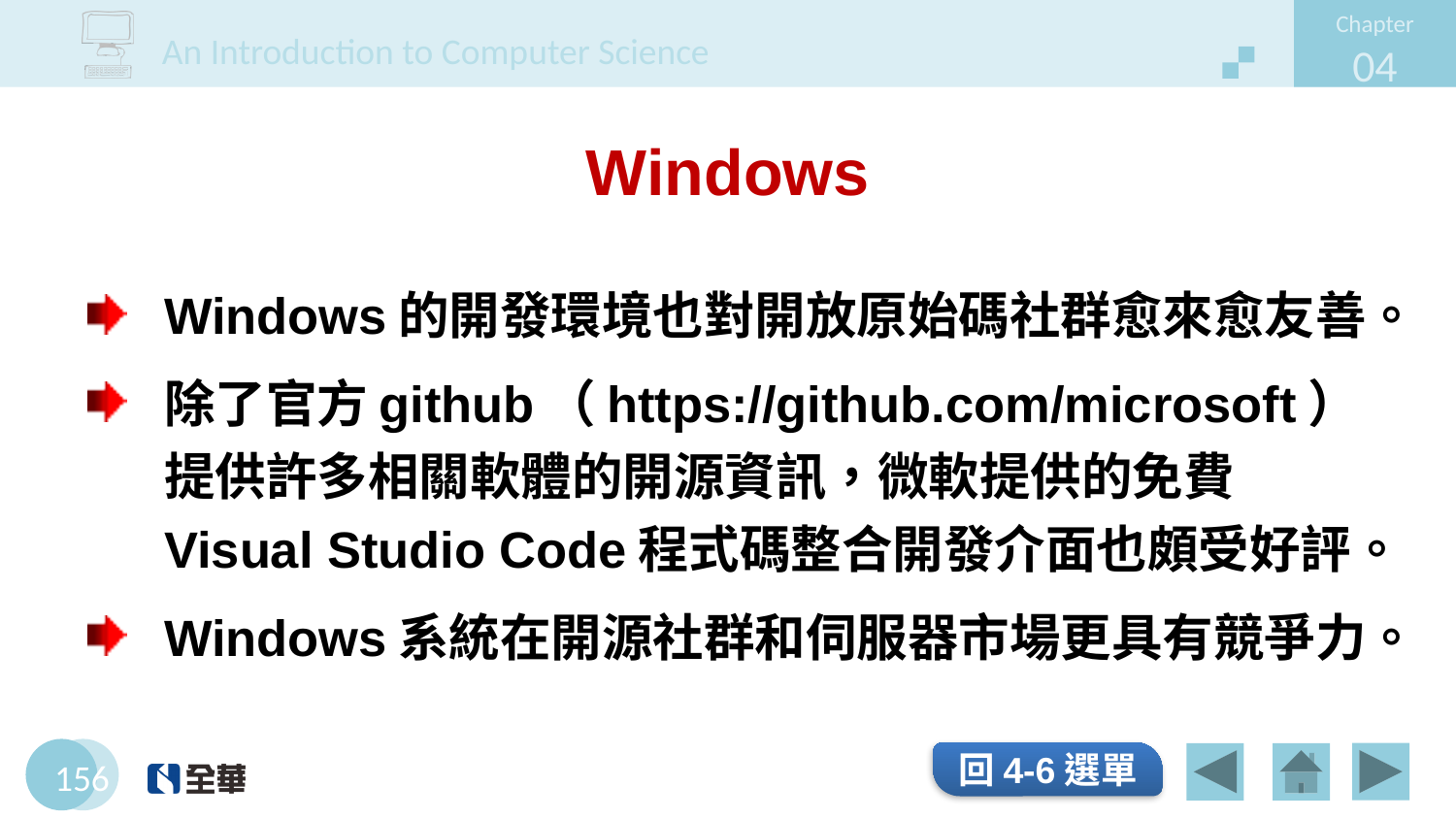

# Windows
Windows的開發環境也對開放原始碼社群愈來愈友善。
除了官方github（https://github.com/microsoft）提供許多相關軟體的開源資訊，微軟提供的免費Visual Studio Code程式碼整合開發介面也頗受好評。
Windows系統在開源社群和伺服器市場更具有競爭力。
回4-6選單